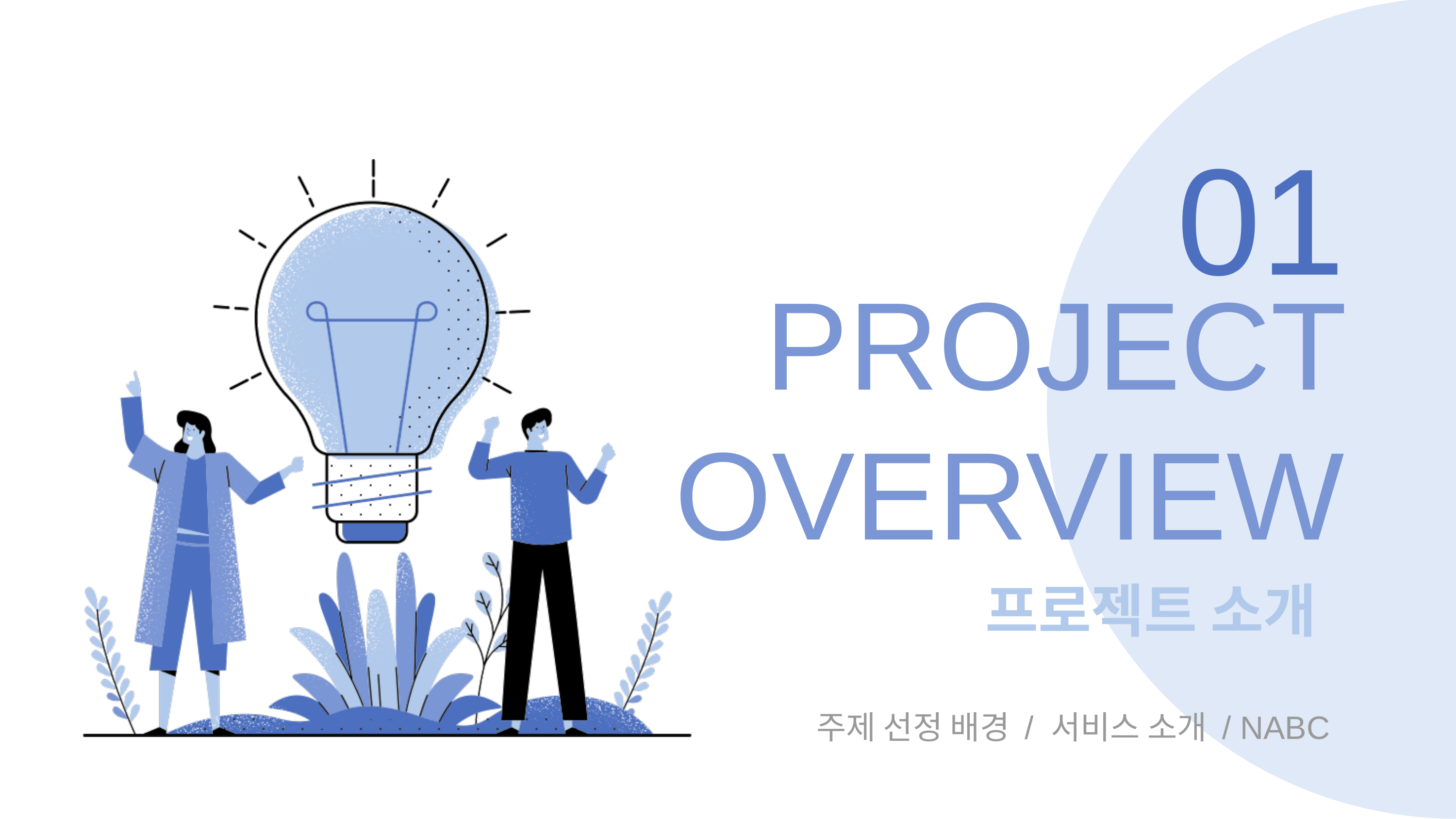

01

PROJECT OVERVIEW
프로젝트 소개
주제 선정 배경 / 서비스 소개 / NABC